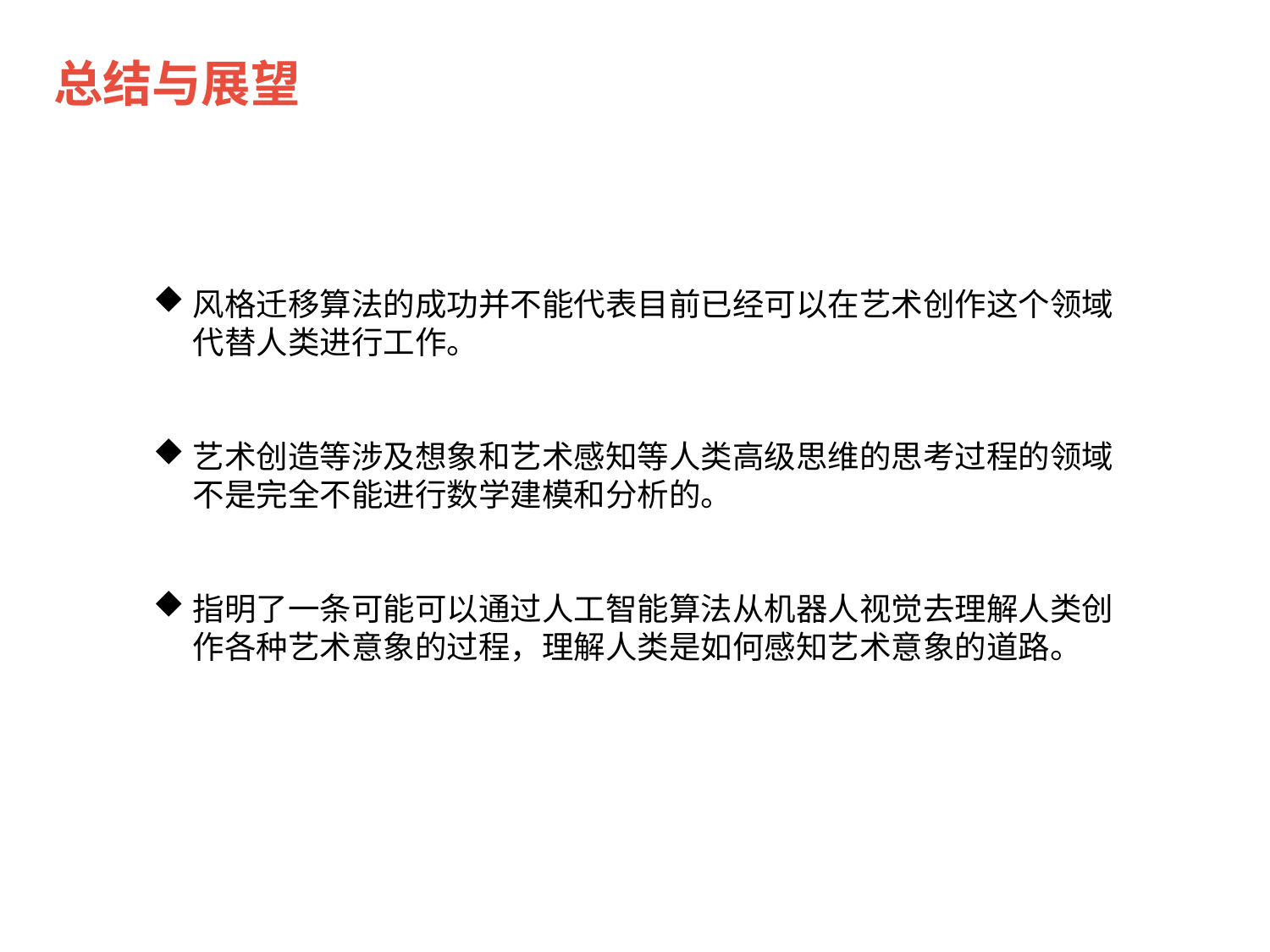

总结与展望
风格迁移算法的成功并不能代表目前已经可以在艺术创作这个领域代替人类进行工作。

艺术创造等涉及想象和艺术感知等人类高级思维的思考过程的领域不是完全不能进行数学建模和分析的。

指明了一条可能可以通过人工智能算法从机器人视觉去理解人类创作各种艺术意象的过程，理解人类是如何感知艺术意象的道路。